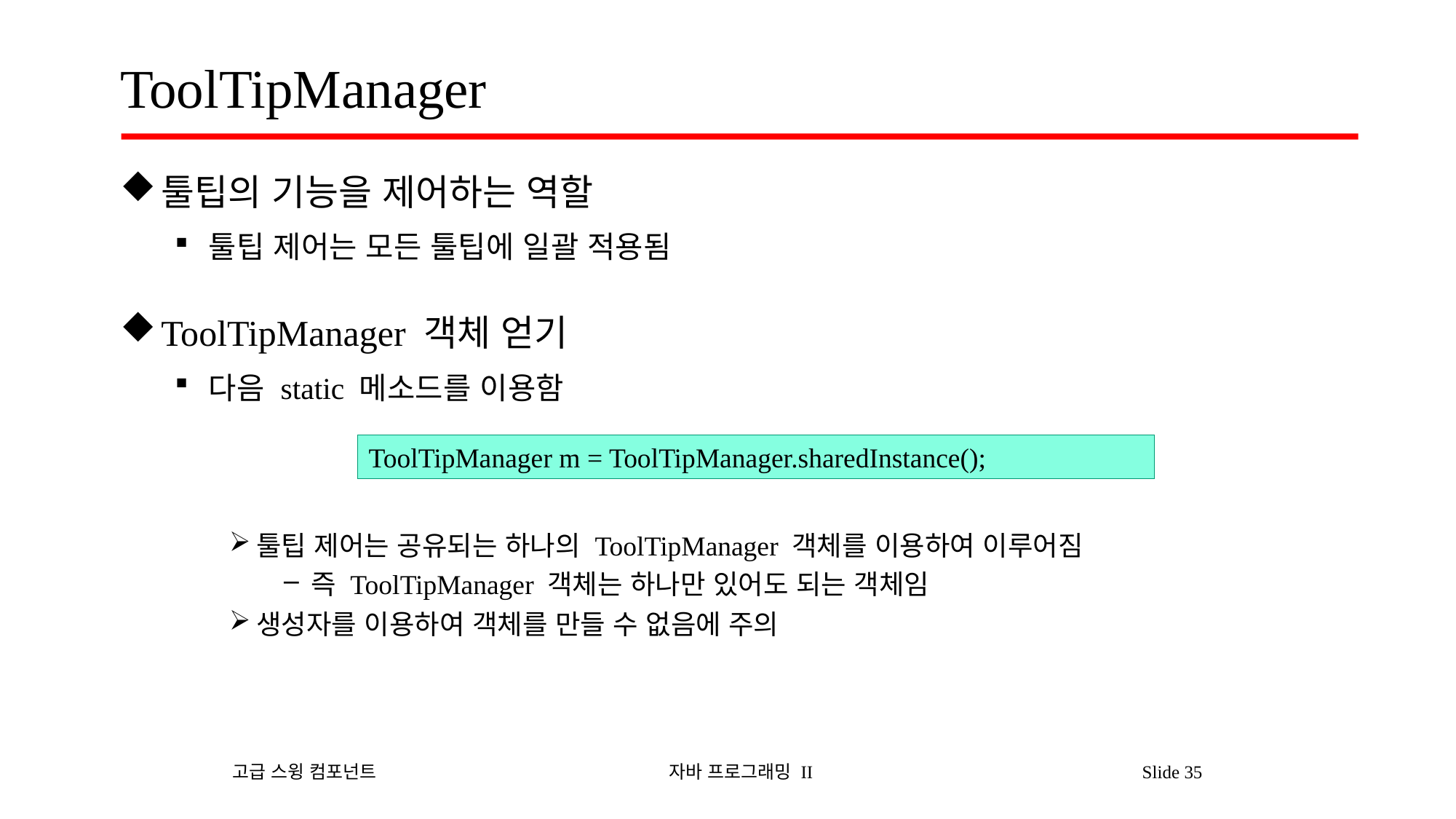

# ToolTipManager
툴팁의 기능을 제어하는 역할
툴팁 제어는 모든 툴팁에 일괄 적용됨
ToolTipManager 객체 얻기
다음 static 메소드를 이용함

툴팁 제어는 공유되는 하나의 ToolTipManager 객체를 이용하여 이루어짐
즉 ToolTipManager 객체는 하나만 있어도 되는 객체임
생성자를 이용하여 객체를 만들 수 없음에 주의

ToolTipManager m = ToolTipManager.sharedInstance();